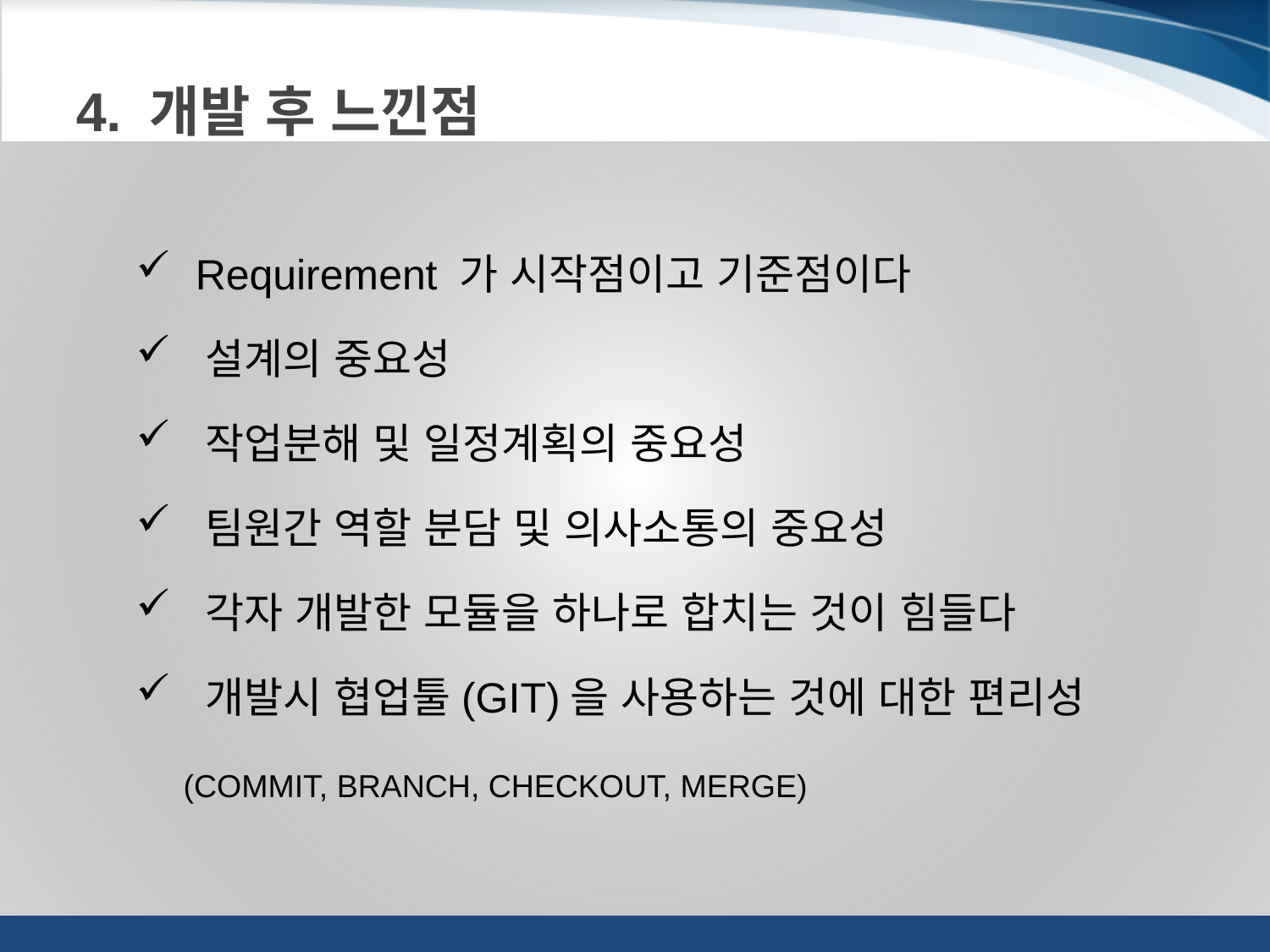

4. 개발 후 느낀점
 Requirement 가 시작점이고 기준점이다
 설계의 중요성
 작업분해 및 일정계획의 중요성
 팀원간 역할 분담 및 의사소통의 중요성
 각자 개발한 모듈을 하나로 합치는 것이 힘들다
 개발시 협업툴(GIT)을 사용하는 것에 대한 편리성
    (COMMIT, BRANCH, CHECKOUT, MERGE)